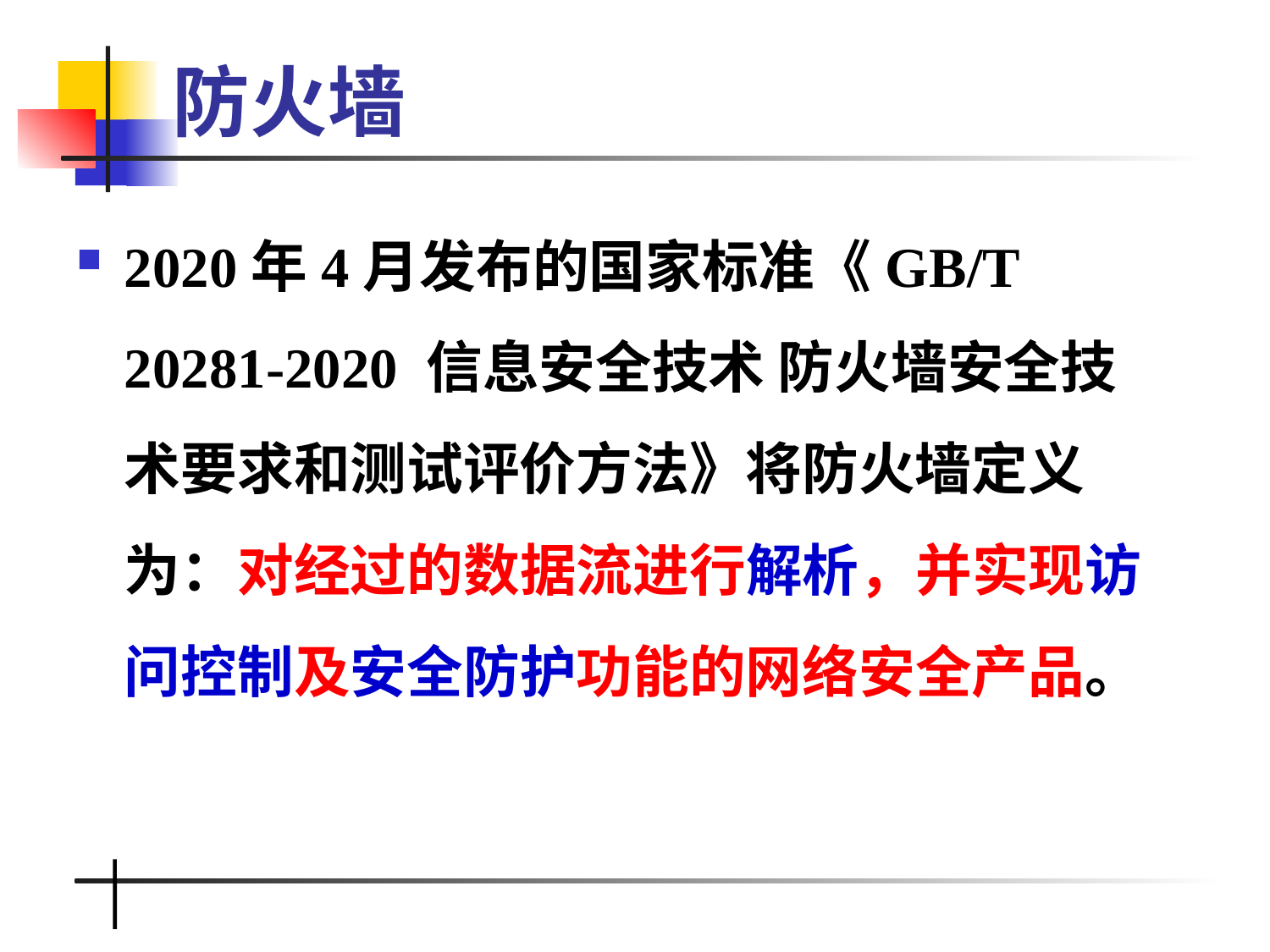

# 防火墙
2020年4月发布的国家标准《GB/T 20281-2020 信息安全技术 防火墙安全技术要求和测试评价方法》将防火墙定义为：对经过的数据流进行解析，并实现访问控制及安全防护功能的网络安全产品。